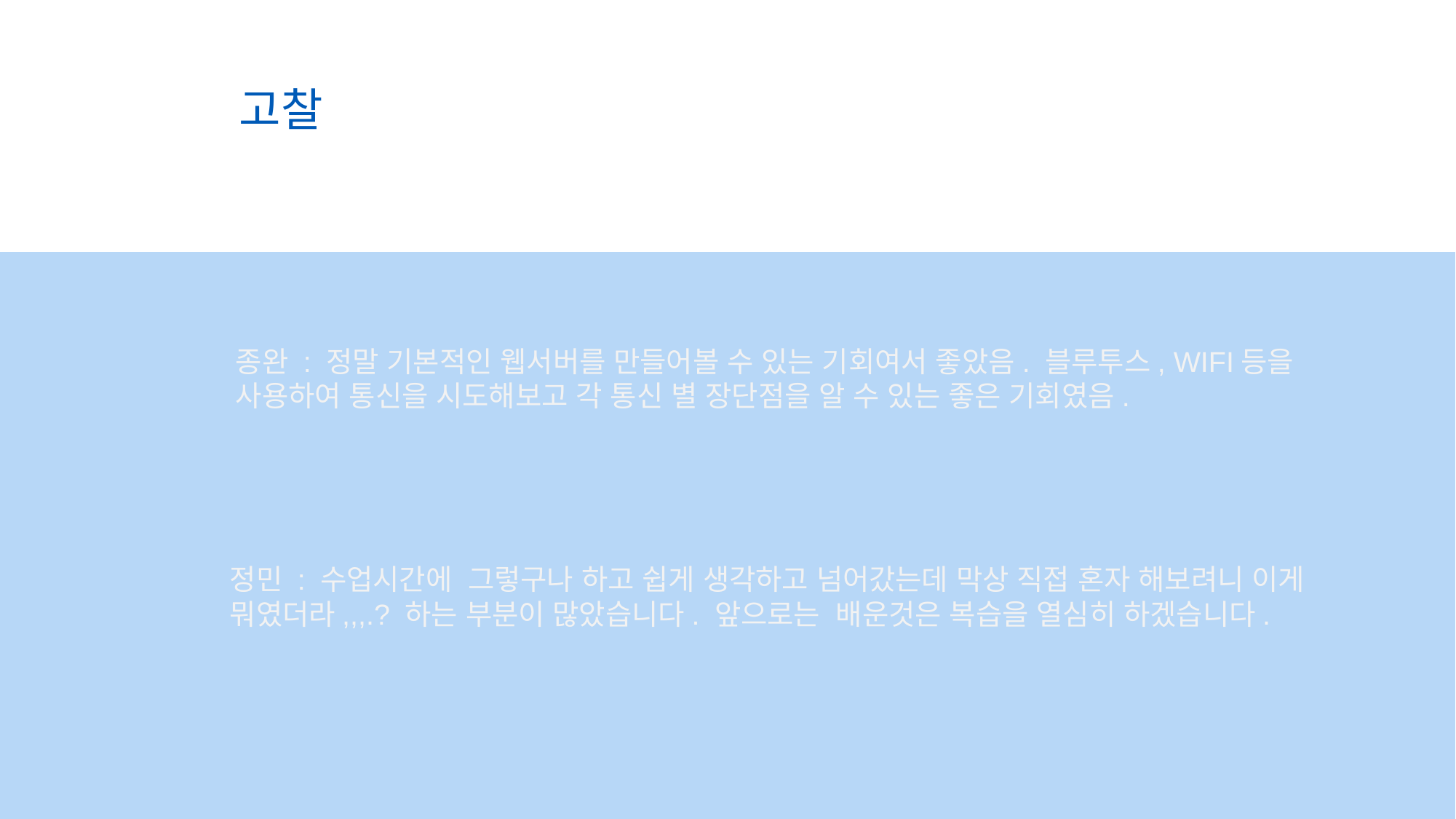

고찰

종완 : 정말 기본적인 웹서버를 만들어볼 수 있는 기회여서 좋았음. 블루투스, WIFI등을 사용하여 통신을 시도해보고 각 통신 별 장단점을 알 수 있는 좋은 기회였음.

정민 : 수업시간에  그렇구나 하고 쉽게 생각하고 넘어갔는데 막상 직접 혼자 해보려니 이게 뭐였더라,,,.? 하는 부분이 많았습니다. 앞으로는  배운것은 복습을 열심히 하겠습니다.